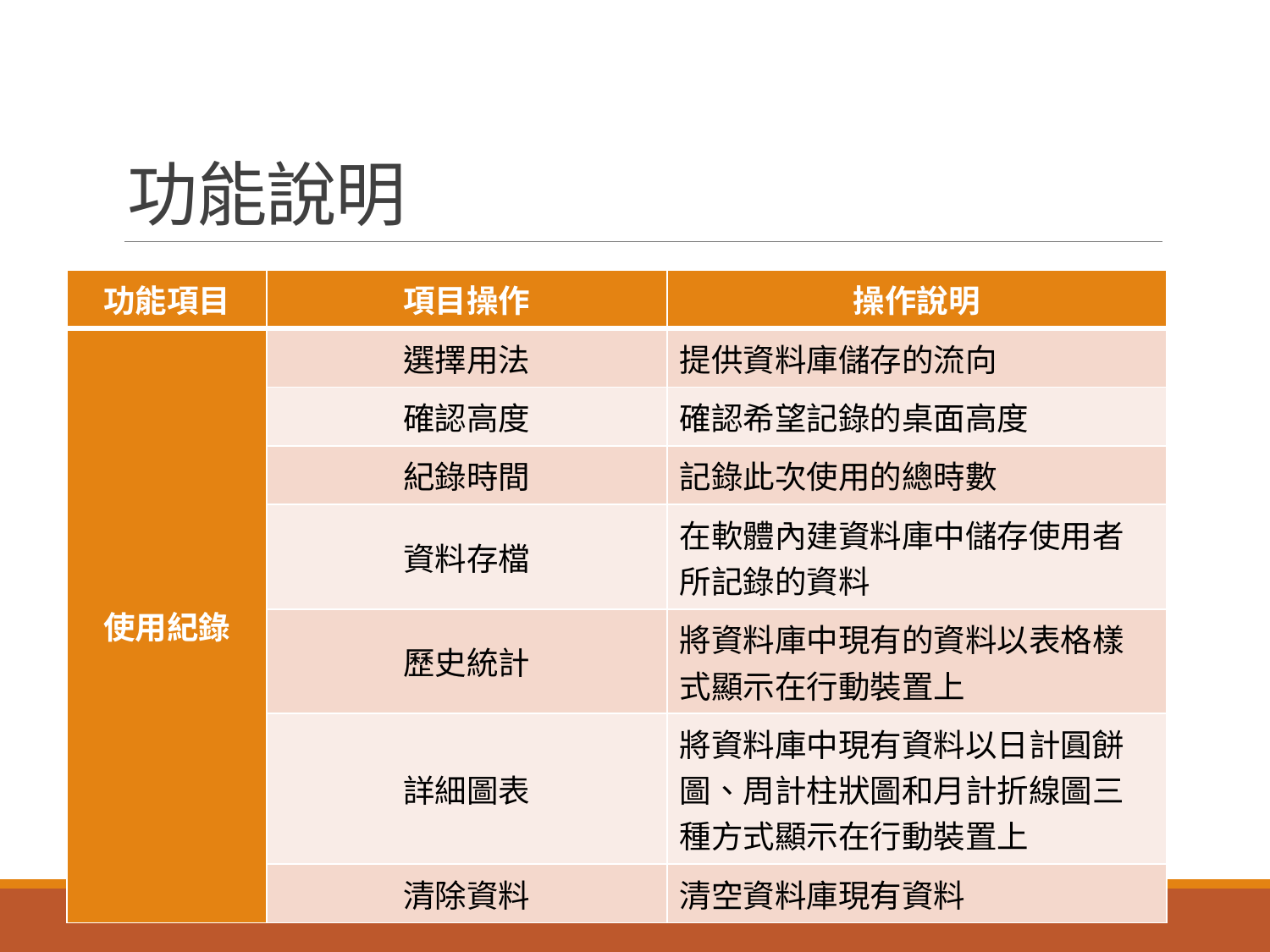

# 功能說明
| 功能項目 | 項目操作 | 操作說明 |
| --- | --- | --- |
| 使用紀錄 | 選擇用法 | 提供資料庫儲存的流向 |
|  | 確認高度 | 確認希望記錄的桌面高度 |
|  | 紀錄時間 | 記錄此次使用的總時數 |
|  | 資料存檔 | 在軟體內建資料庫中儲存使用者所記錄的資料 |
|  | 歷史統計 | 將資料庫中現有的資料以表格樣式顯示在行動裝置上 |
|  | 詳細圖表 | 將資料庫中現有資料以日計圓餅圖、周計柱狀圖和月計折線圖三種方式顯示在行動裝置上 |
|  | 清除資料 | 清空資料庫現有資料 |